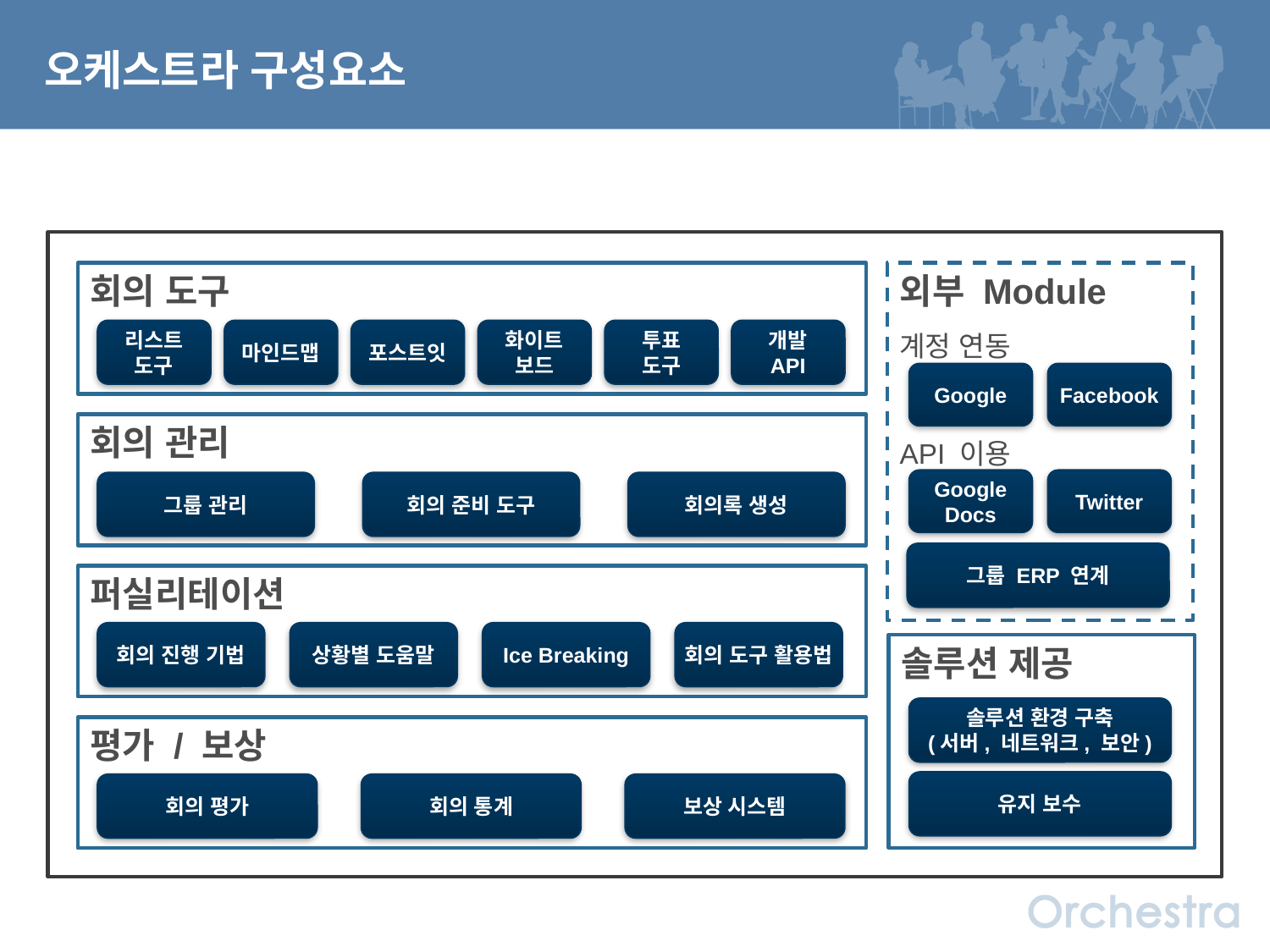

오케스트라 구성요소

외부 Module
계정 연동

API 이용
회의 도구

리스트
도구
마인드맵
포스트잇
화이트
보드
투표
도구
개발
API
Google
Facebook
회의 관리

Google
Docs
Twitter
그룹 관리
회의 준비 도구
회의록 생성
그룹 ERP 연계
퍼실리테이션

회의 진행 기법
상황별 도움말
Ice Breaking
회의 도구 활용법
솔루션 제공

솔루션 환경 구축
(서버, 네트워크, 보안)
평가 / 보상

유지 보수
회의 평가
회의 통계
보상 시스템